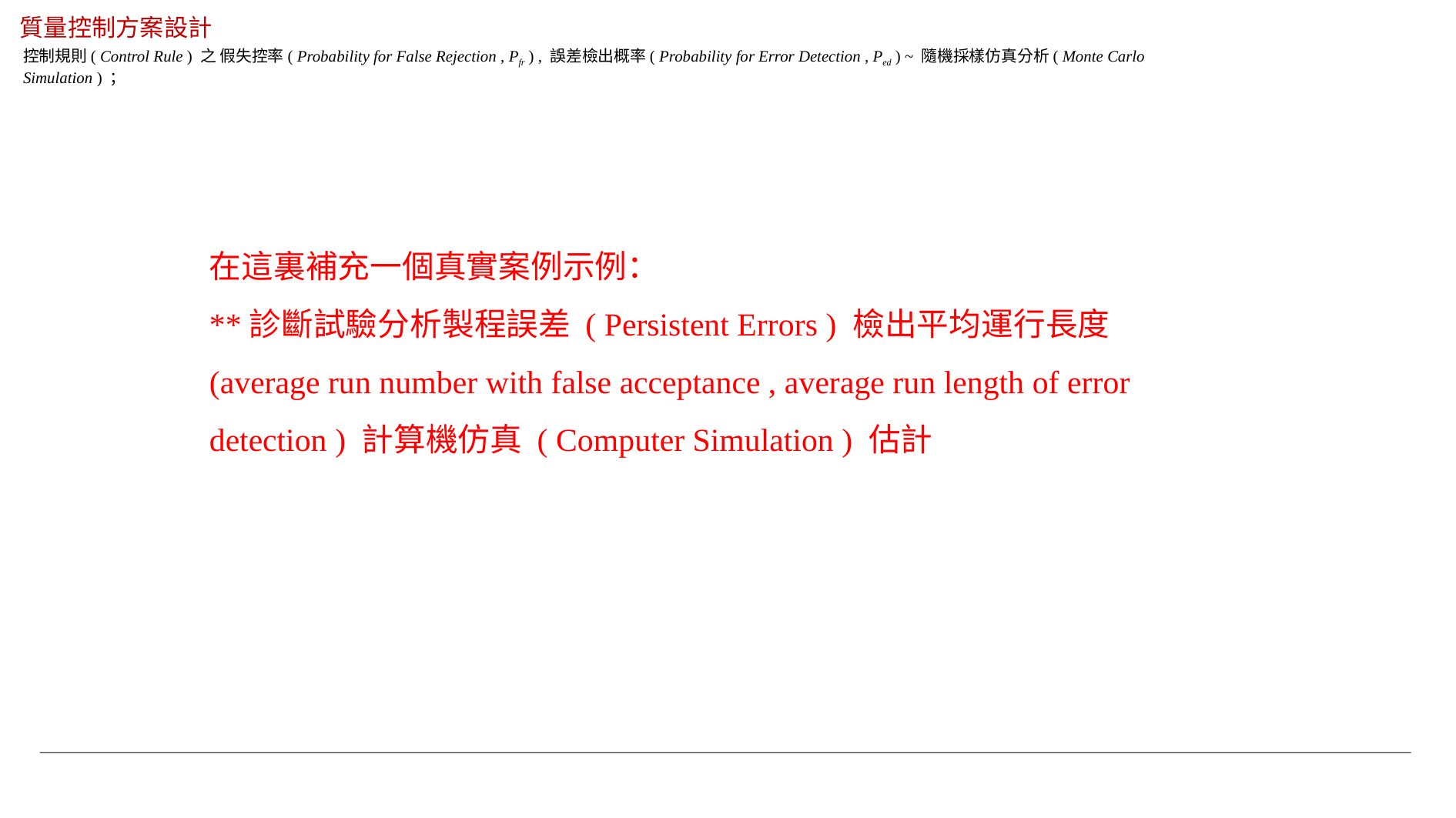

質量控制方案設計
控制規則( Control Rule ) 之 假失控率( Probability for False Rejection , Pfr ) , 誤差檢出概率( Probability for Error Detection , Ped ) ~ 隨機採樣仿真分析( Monte Carlo Simulation ) ；
在這裏補充一個真實案例示例：
**診斷試驗分析製程誤差 ( Persistent Errors ) 檢出平均運行長度 (average run number with false acceptance , average run length of error detection ) 計算機仿真 ( Computer Simulation ) 估計